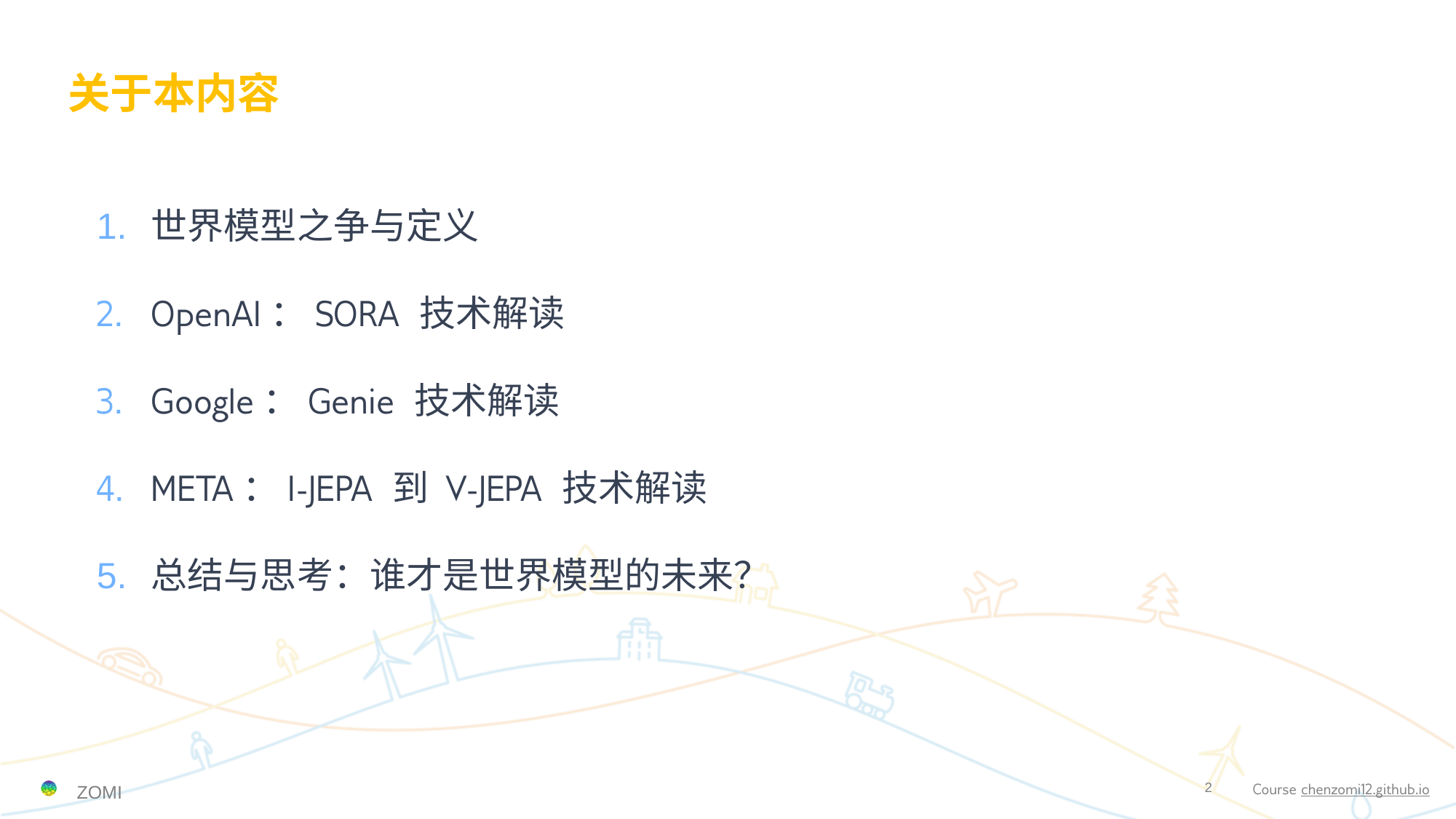

# 关于本内容
世界模型之争与定义
OpenAI：SORA 技术解读
Google：Genie 技术解读
META：I-JEPA 到 V-JEPA 技术解读
总结与思考：谁才是世界模型的未来？